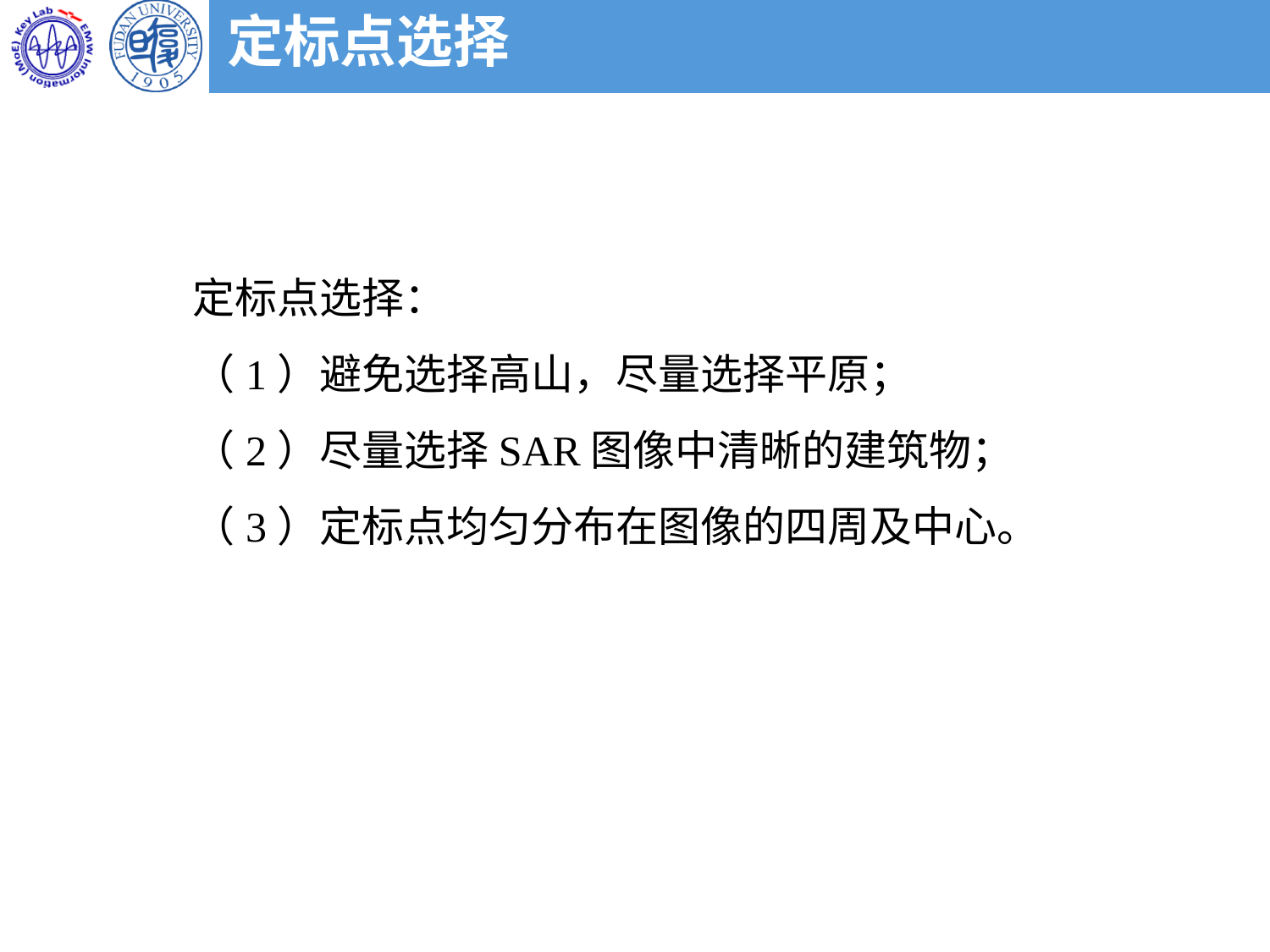

定标点选择
定标点选择：
（1）避免选择高山，尽量选择平原；
（2）尽量选择SAR图像中清晰的建筑物；
（3）定标点均匀分布在图像的四周及中心。